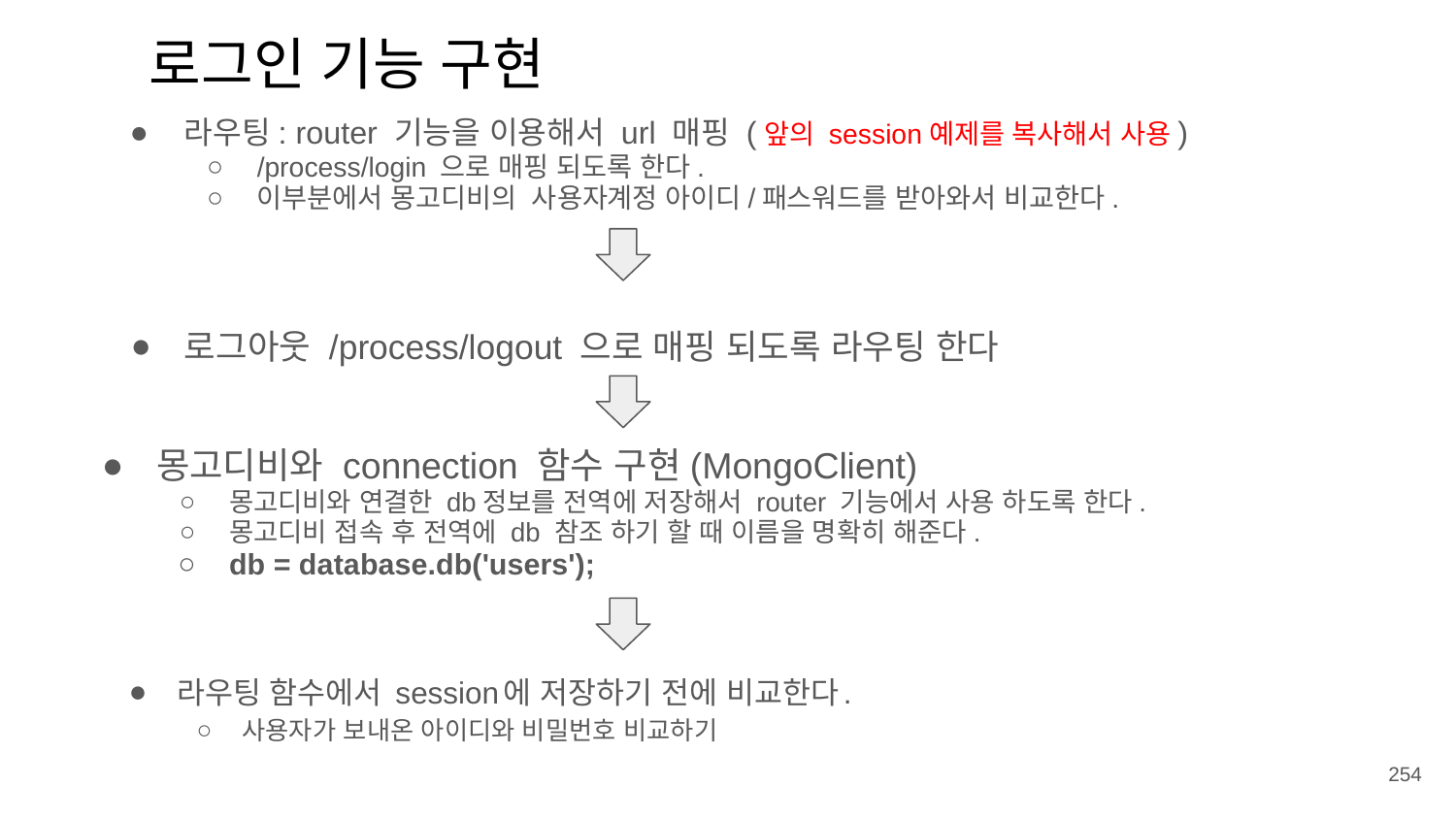

로그인 기능 구현
라우팅: router 기능을 이용해서 url 매핑 (앞의 session예제를 복사해서 사용)
/process/login 으로 매핑 되도록 한다.
이부분에서 몽고디비의  사용자계정 아이디/패스워드를 받아와서 비교한다.

로그아웃 /process/logout 으로 매핑 되도록 라우팅 한다

몽고디비와 connection 함수 구현(MongoClient)
몽고디비와 연결한 db정보를 전역에 저장해서 router 기능에서 사용 하도록 한다.
몽고디비 접속 후 전역에 db 참조 하기 할 때 이름을 명확히 해준다.
db = database.db('users');

라우팅 함수에서 session에 저장하기 전에 비교한다.
사용자가 보내온 아이디와 비밀번호 비교하기
254